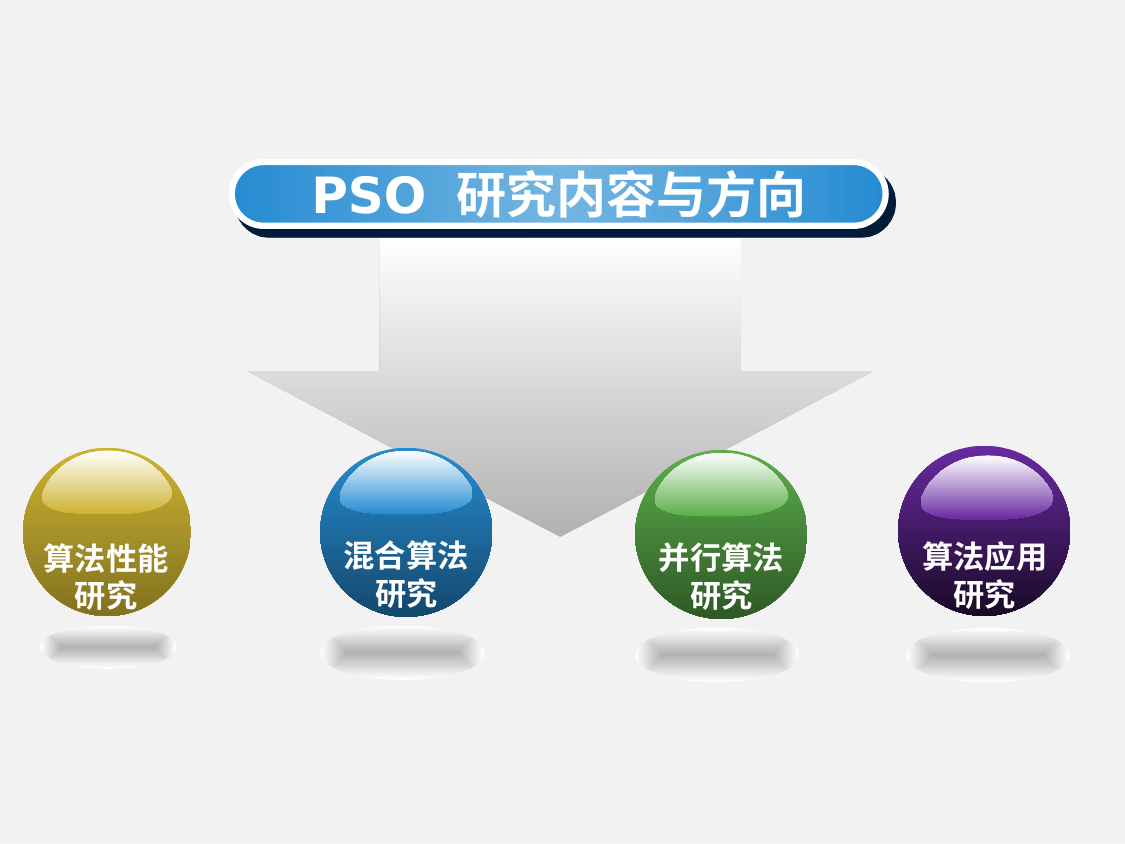

PSO 研究内容与方向

算法应用
研究

算法性能
研究

混合算法研究

并行算法研究